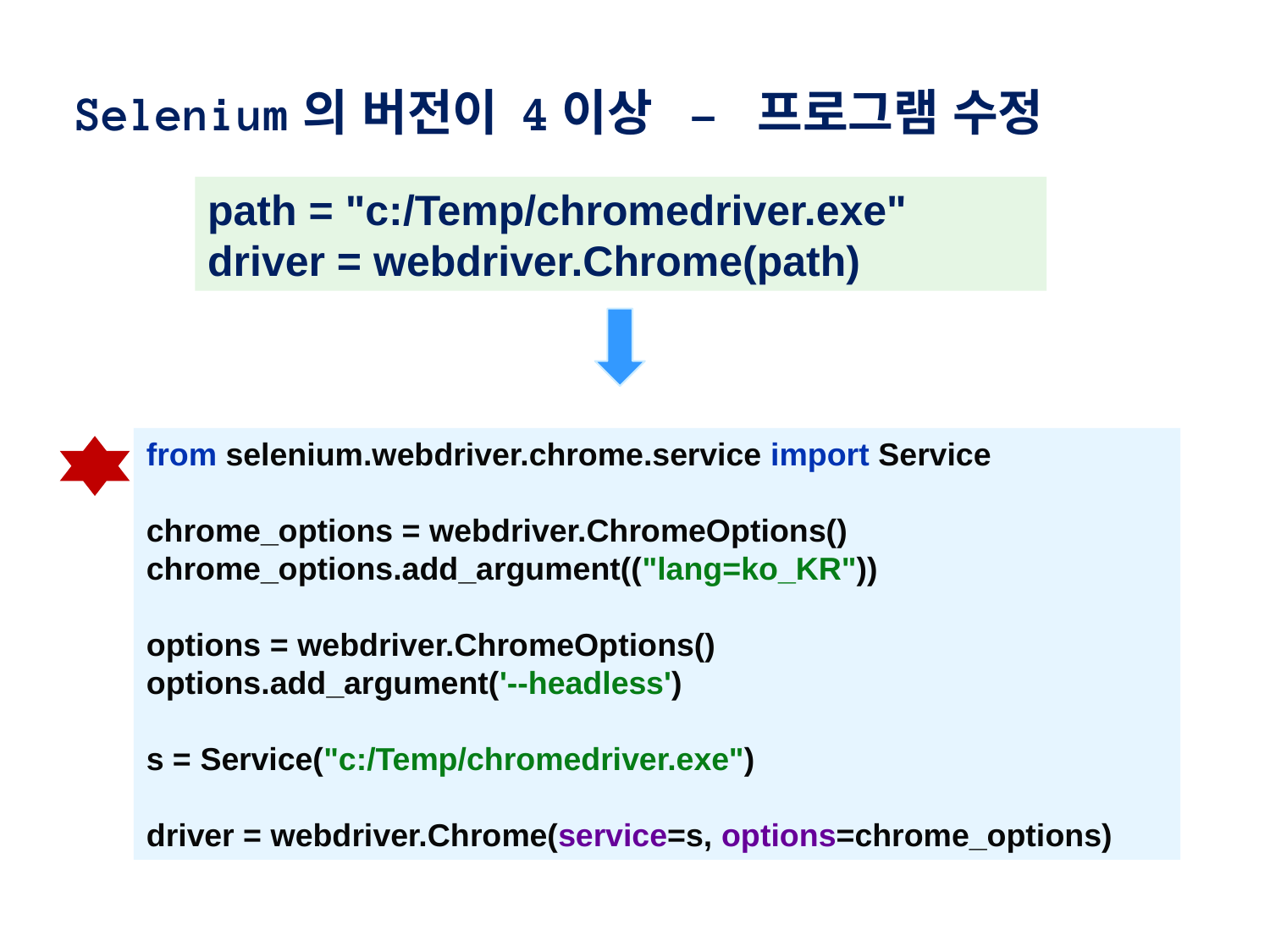

Selenium의 버전이 4이상  - 프로그램 수정
path = "c:/Temp/chromedriver.exe"
driver = webdriver.Chrome(path)

from selenium.webdriver.chrome.service import Service
chrome_options = webdriver.ChromeOptions()
chrome_options.add_argument(("lang=ko_KR"))
options = webdriver.ChromeOptions()
options.add_argument('--headless')
s = Service("c:/Temp/chromedriver.exe")
driver = webdriver.Chrome(service=s, options=chrome_options)